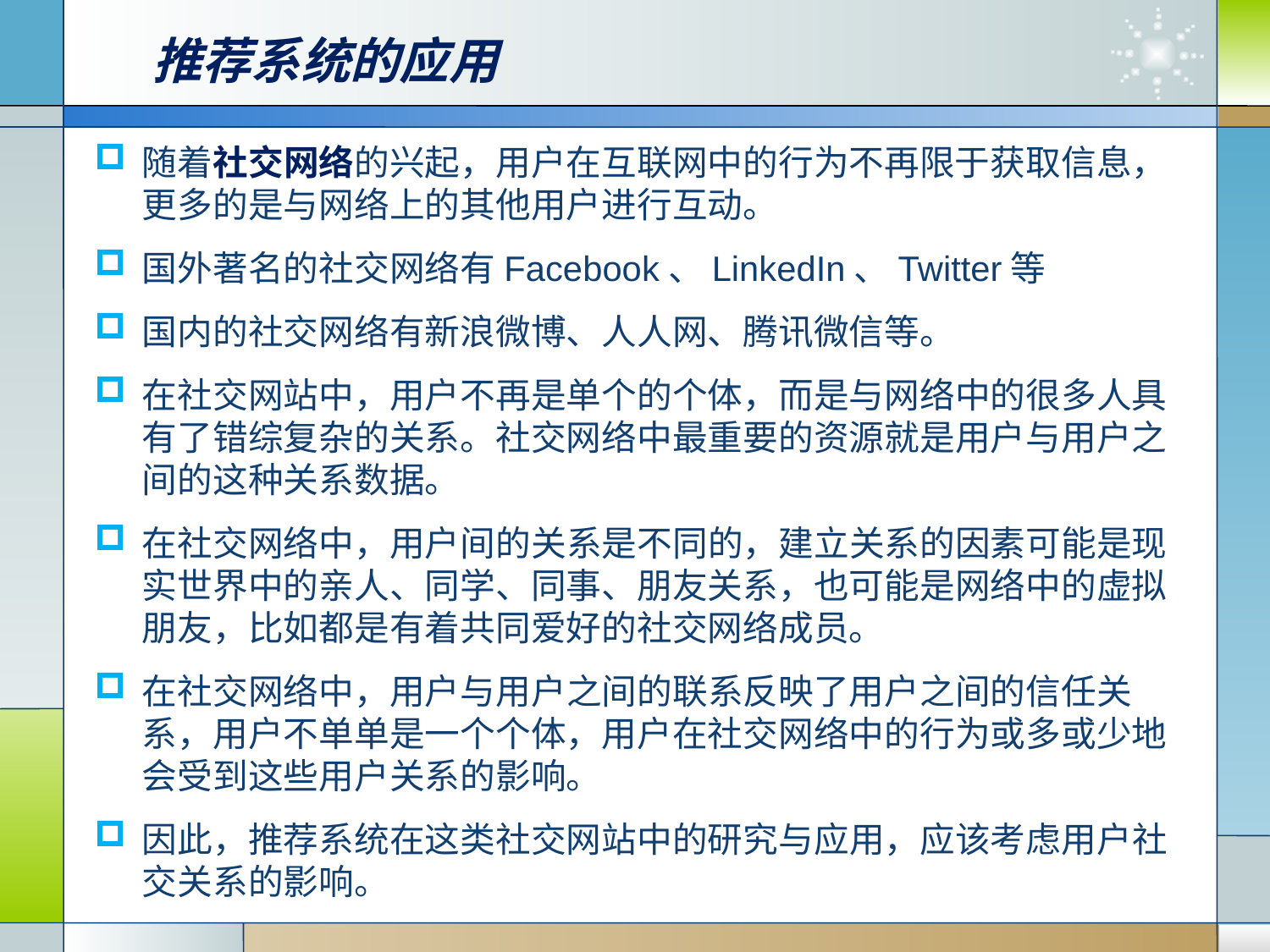

# 推荐系统的应用
随着社交网络的兴起，用户在互联网中的行为不再限于获取信息，更多的是与网络上的其他用户进行互动。
国外著名的社交网络有Facebook、LinkedIn、Twitter等
国内的社交网络有新浪微博、人人网、腾讯微信等。
在社交网站中，用户不再是单个的个体，而是与网络中的很多人具有了错综复杂的关系。社交网络中最重要的资源就是用户与用户之间的这种关系数据。
在社交网络中，用户间的关系是不同的，建立关系的因素可能是现实世界中的亲人、同学、同事、朋友关系，也可能是网络中的虚拟朋友，比如都是有着共同爱好的社交网络成员。
在社交网络中，用户与用户之间的联系反映了用户之间的信任关系，用户不单单是一个个体，用户在社交网络中的行为或多或少地会受到这些用户关系的影响。
因此，推荐系统在这类社交网站中的研究与应用，应该考虑用户社交关系的影响。